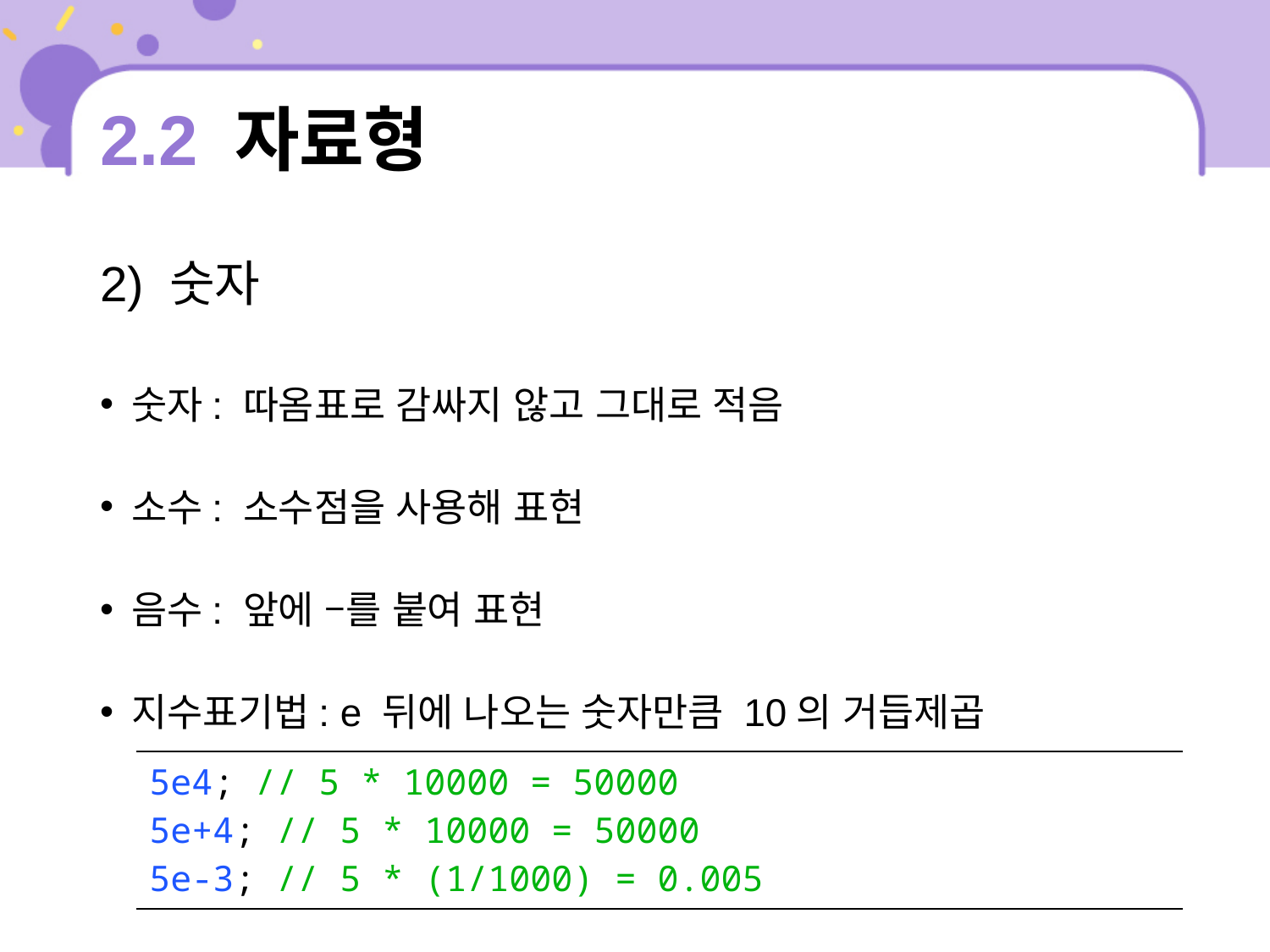

# 2.2 자료형
2) 숫자
숫자: 따옴표로 감싸지 않고 그대로 적음
소수: 소수점을 사용해 표현
음수: 앞에 –를 붙여 표현
지수표기법: e 뒤에 나오는 숫자만큼 10의 거듭제곱
| 5e4; // 5 \* 10000 = 50000 5e+4; // 5 \* 10000 = 50000 5e-3; // 5 \* (1/1000) = 0.005 |
| --- |